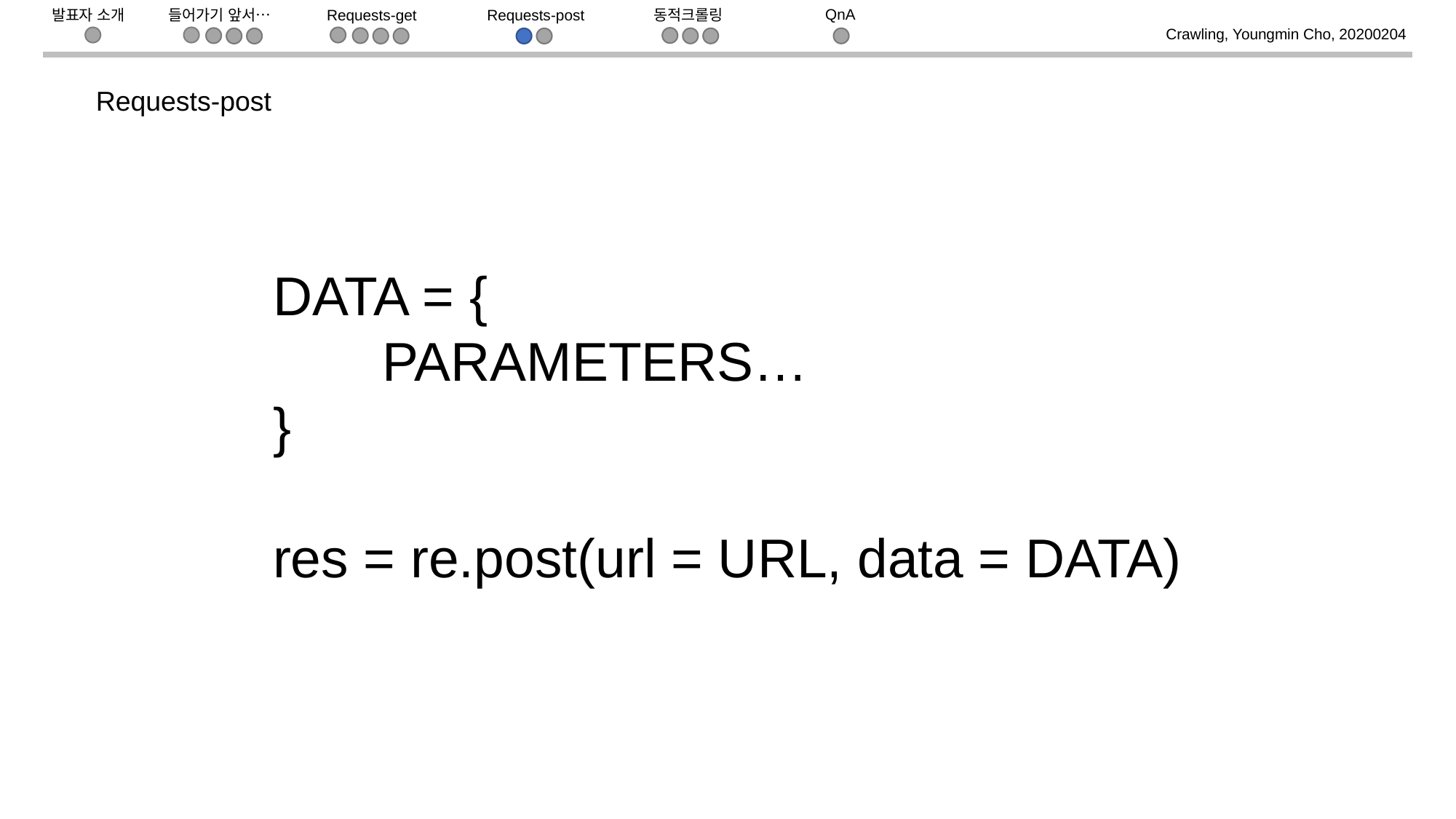

들어가기 앞서…
Requests-get
동적크롤링
QnA
Requests-post
발표자 소개
Crawling, Youngmin Cho, 20200204

Requests-post
DATA = {
	PARAMETERS…
}

res = re.post(url = URL, data = DATA)